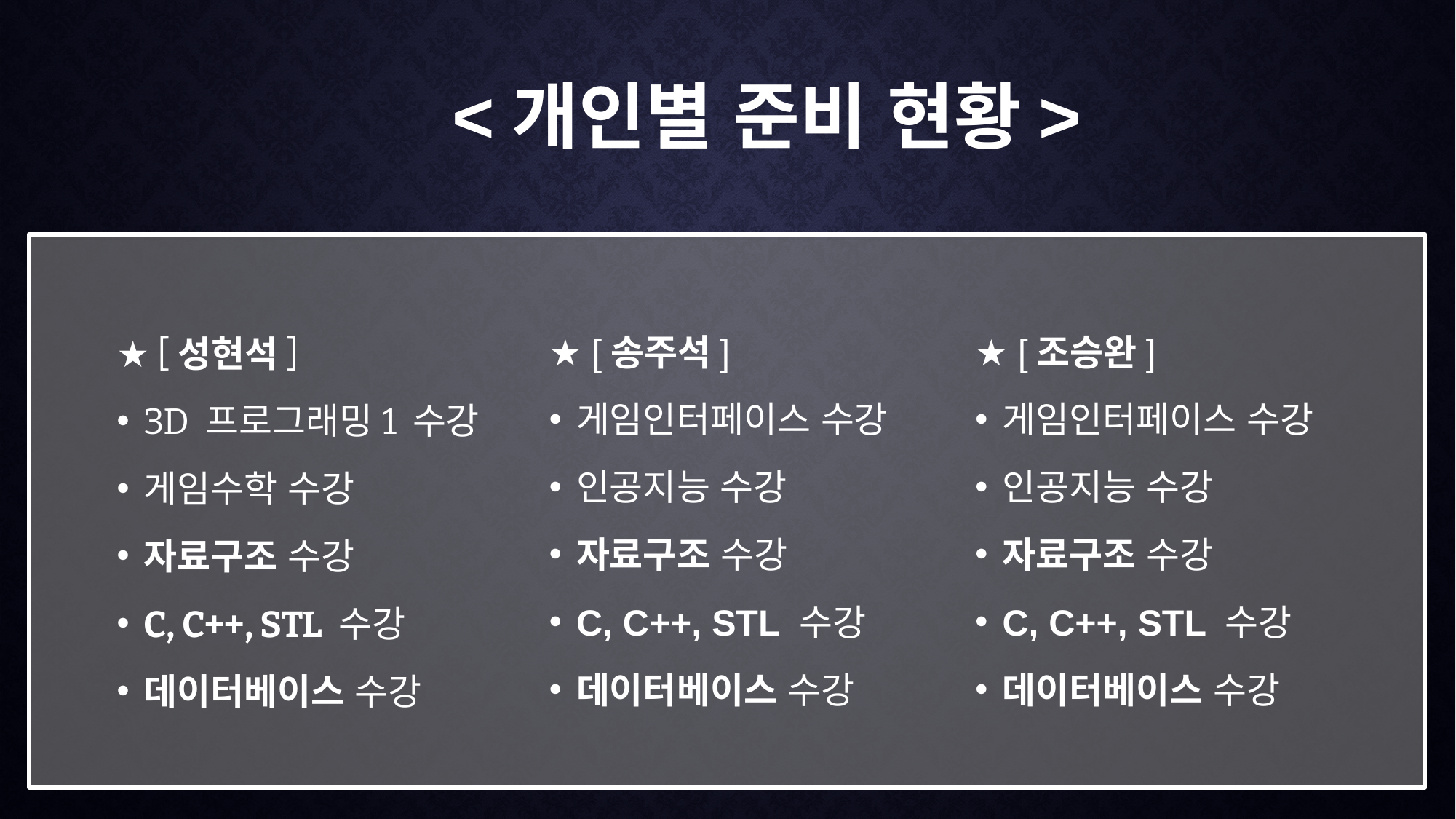

<개인별 준비 현황>
★ [송주석]
게임인터페이스 수강
인공지능 수강
자료구조 수강
C, C++, STL 수강
데이터베이스 수강
★ [조승완]
게임인터페이스 수강
인공지능 수강
자료구조 수강
C, C++, STL 수강
데이터베이스 수강
★ [성현석]
3D 프로그래밍1 수강
게임수학 수강
자료구조 수강
C, C++, STL 수강
데이터베이스 수강